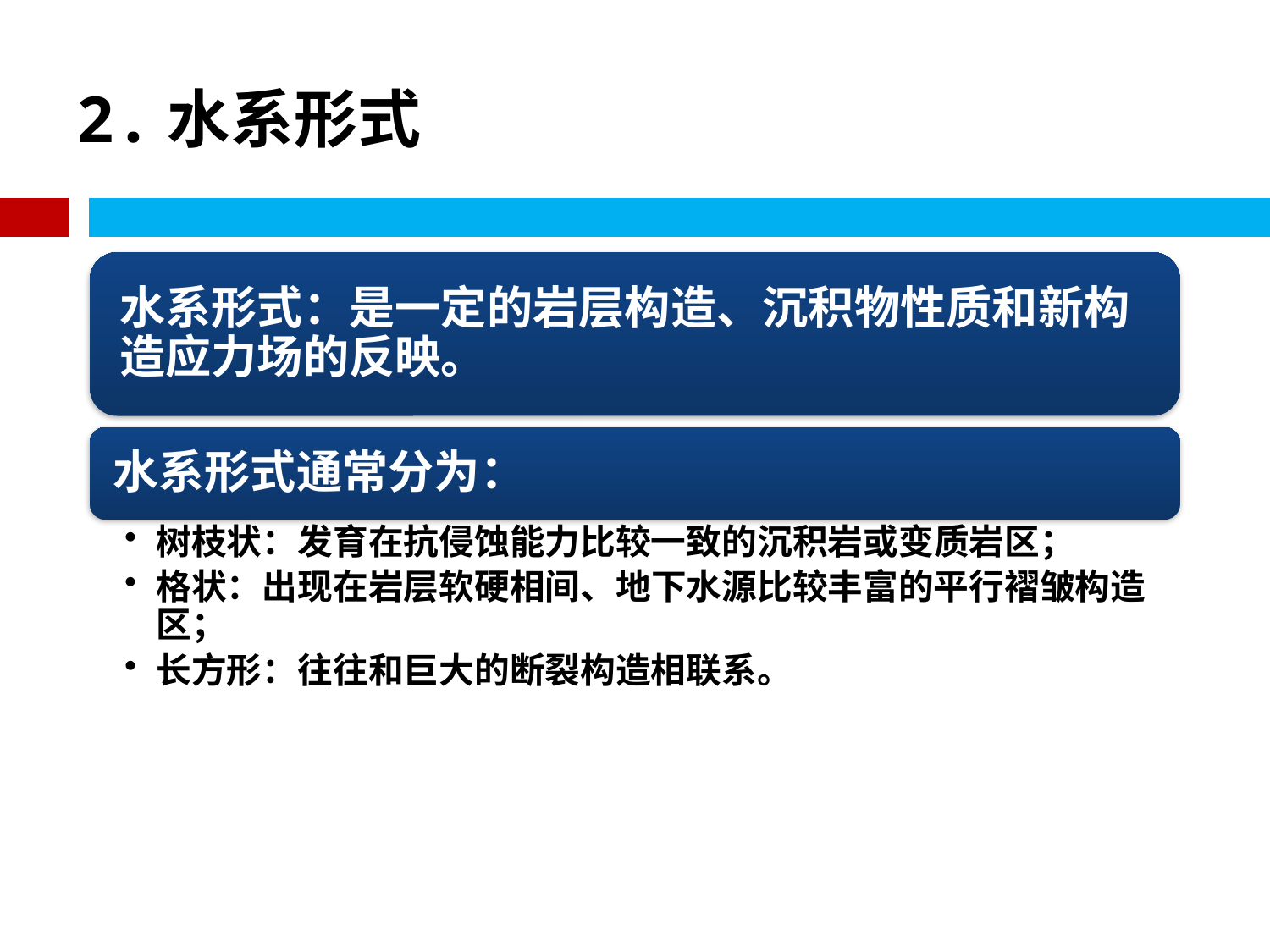

# 2.水系形式
水系形式：是一定的岩层构造、沉积物性质和新构造应力场的反映。
水系形式通常分为：
树枝状：发育在抗侵蚀能力比较一致的沉积岩或变质岩区；
格状：出现在岩层软硬相间、地下水源比较丰富的平行褶皱构造区；
长方形：往往和巨大的断裂构造相联系。